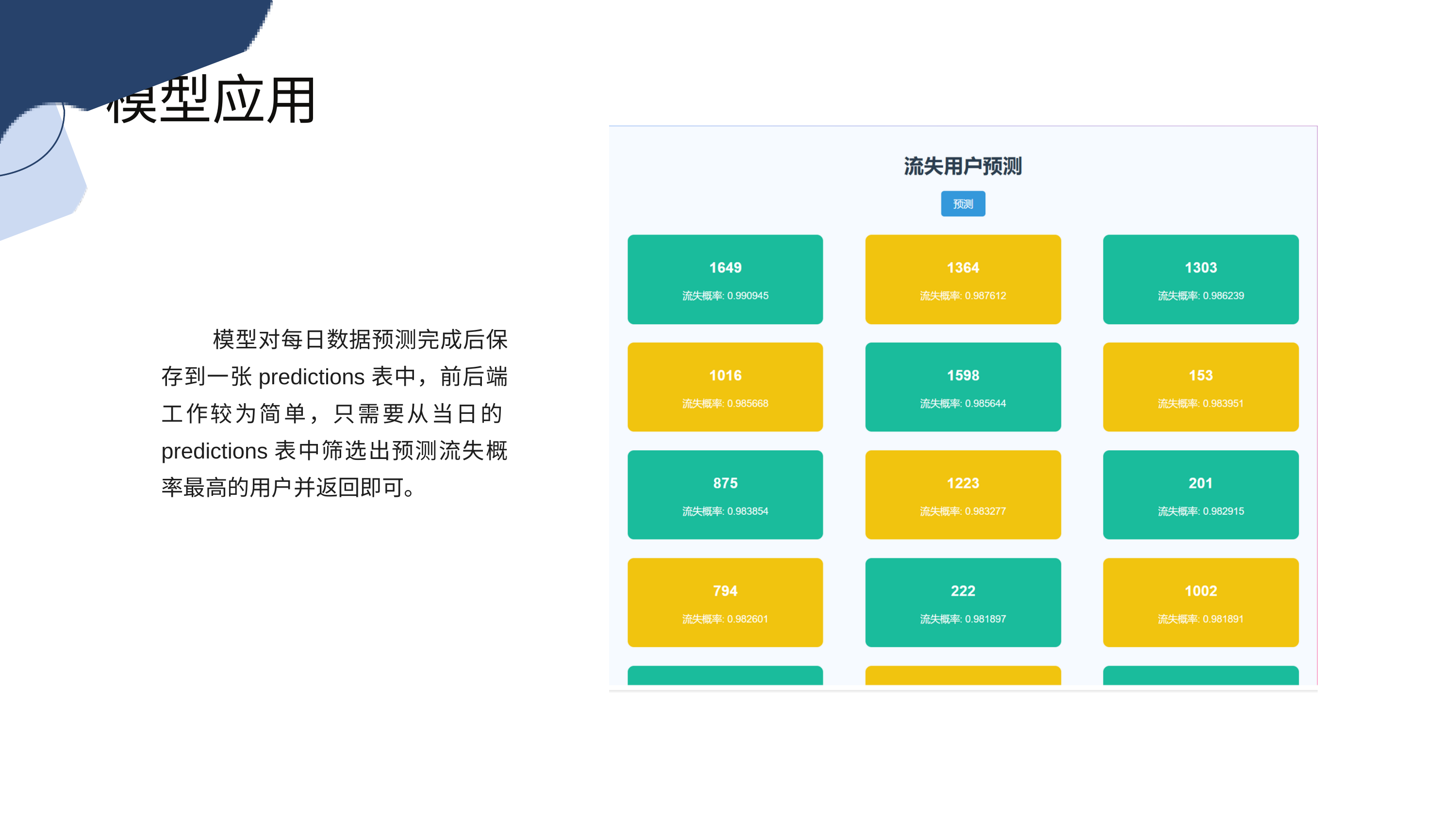

模型应用

        模型对每日数据预测完成后保存到一张predictions表中，前后端工作较为简单，只需要从当日的predictions表中筛选出预测流失概率最高的用户并返回即可。